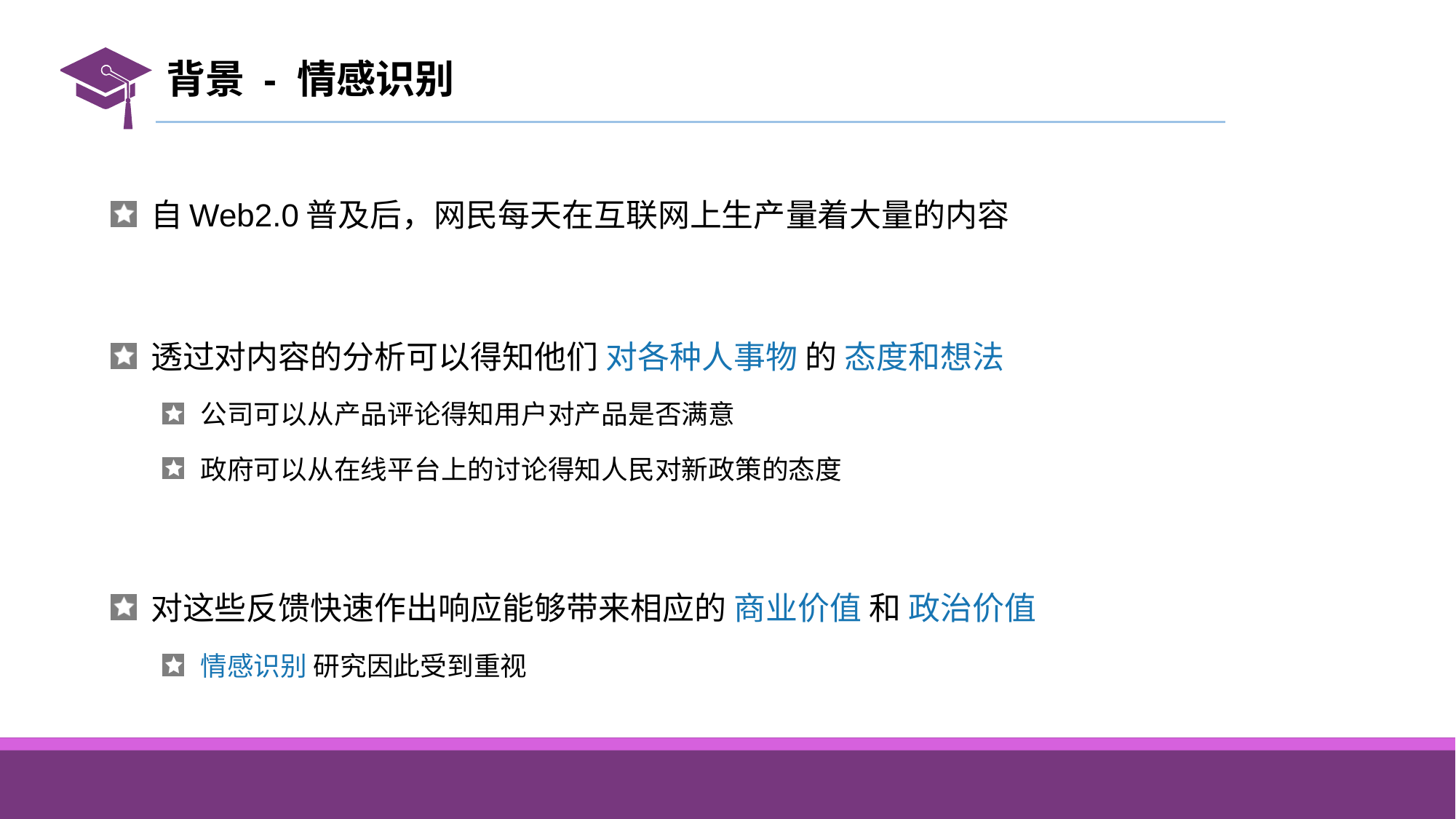

# 背景 - 情感识别

 自Web2.0普及后，网民每天在互联网上生产量着大量的内容

 透过对内容的分析可以得知他们 对各种人事物 的 态度和想法
 公司可以从产品评论得知用户对产品是否满意
 政府可以从在线平台上的讨论得知人民对新政策的态度

 对这些反馈快速作出响应能够带来相应的 商业价值 和 政治价值
 情感识别 研究因此受到重视